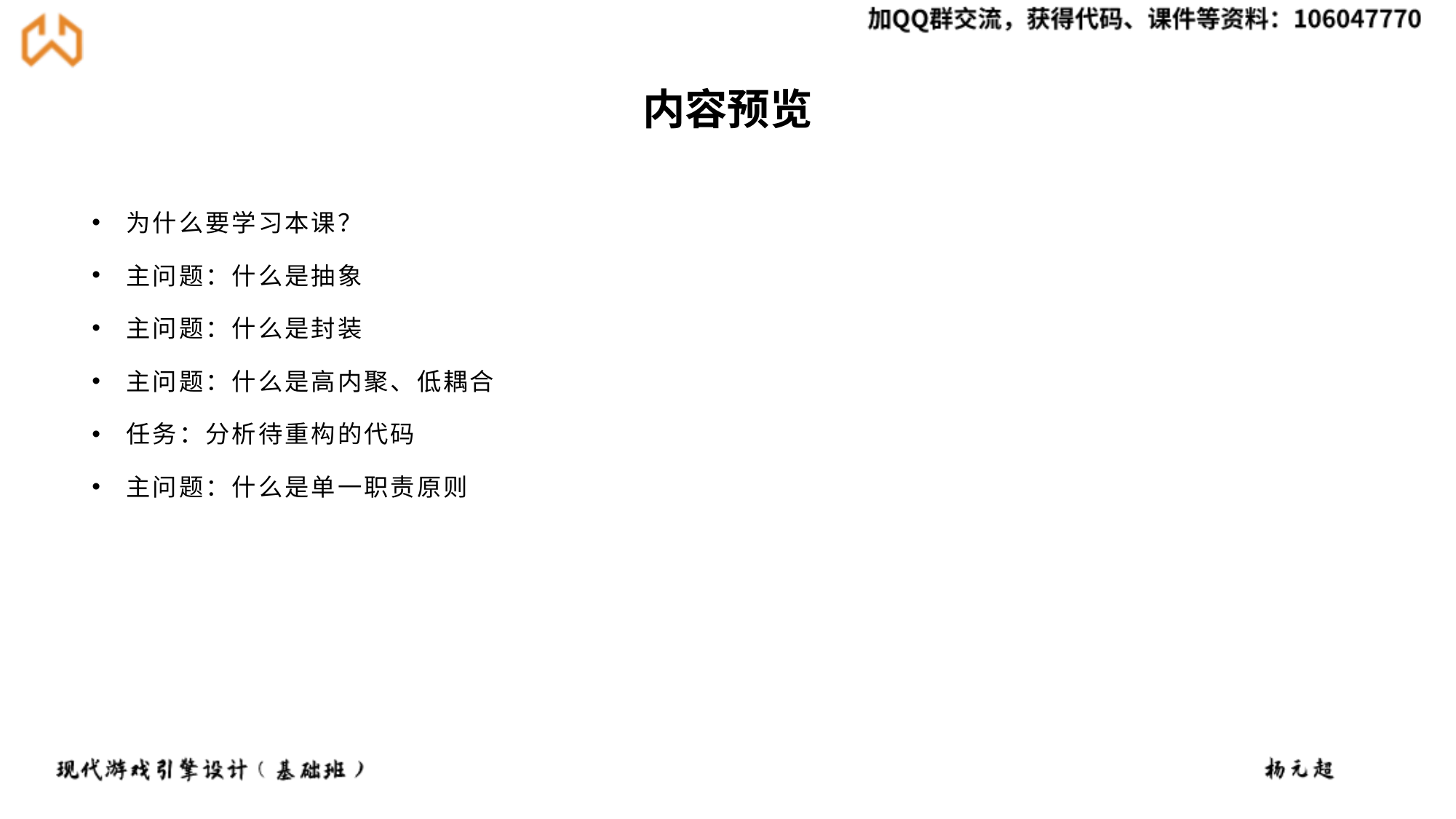

为什么要学习本课？
主问题：什么是抽象
主问题：什么是封装
主问题：什么是高内聚、低耦合
任务：分析待重构的代码
主问题：什么是单一职责原则